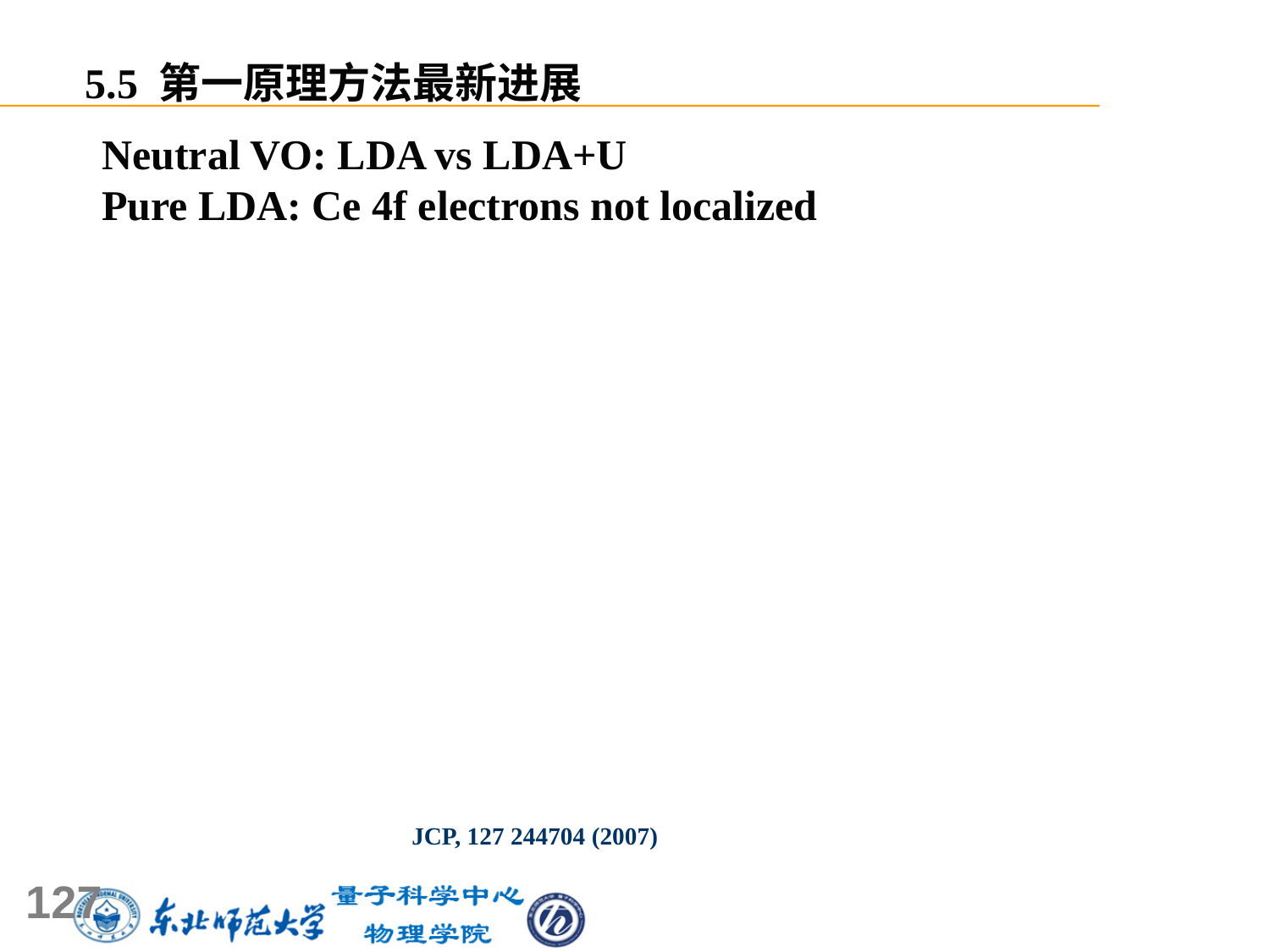

5.5 第一原理方法最新进展

Neutral VO: LDA vs LDA+U
Pure LDA: Ce 4f electrons not localized
JCP, 127 244704 (2007)
127